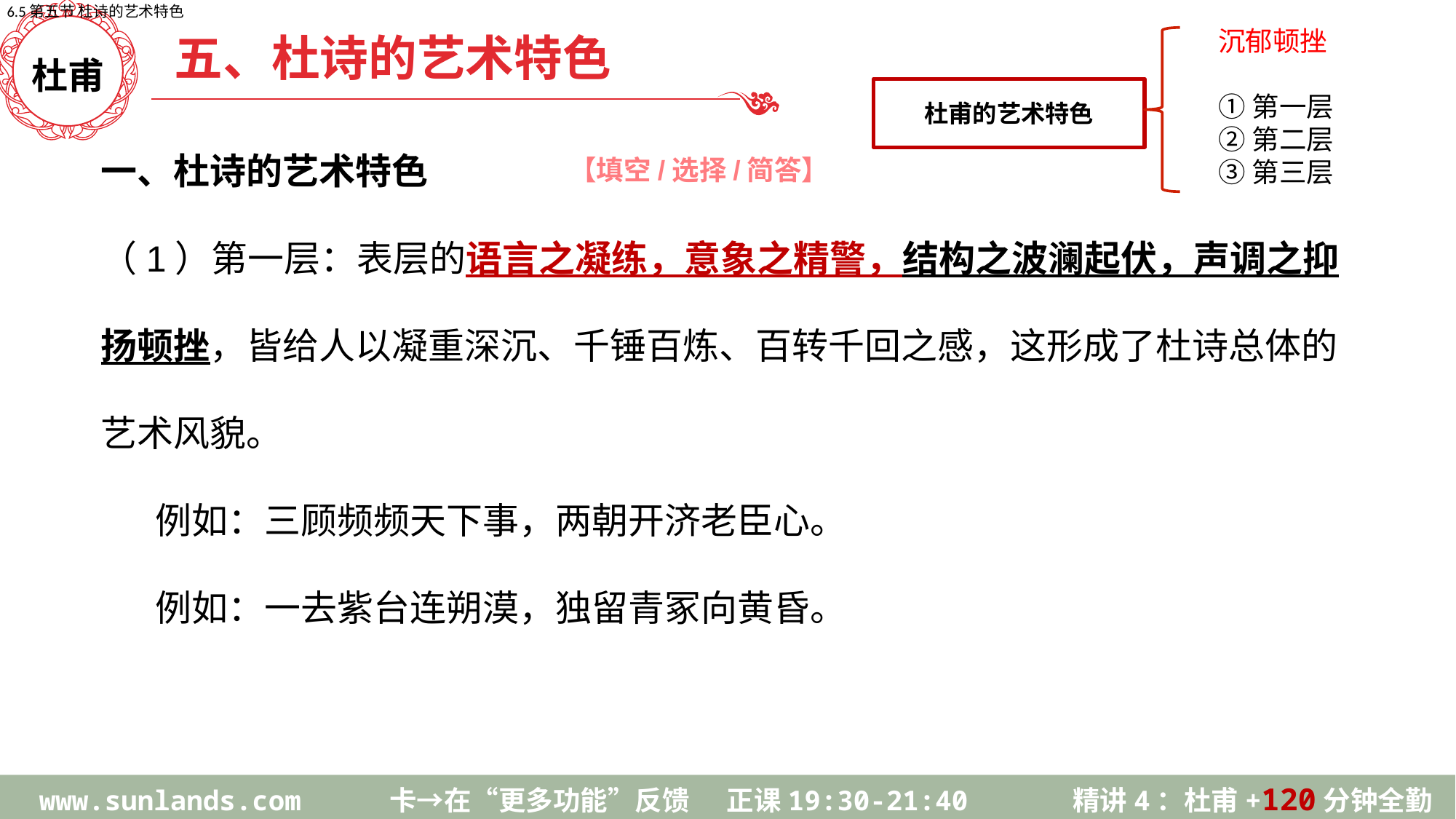

6.5第五节 杜诗的艺术特色

沉郁顿挫

①第一层
②第二层
③第三层

五、杜诗的艺术特色

杜甫的艺术特色
杜甫

一、杜诗的艺术特色
（1）第一层：表层的语言之凝练，意象之精警，结构之波澜起伏，声调之抑扬顿挫，皆给人以凝重深沉、千锤百炼、百转千回之感，这形成了杜诗总体的艺术风貌。
例如：三顾频频天下事，两朝开济老臣心。
例如：一去紫台连朔漠，独留青冢向黄昏。

【填空/选择/简答】